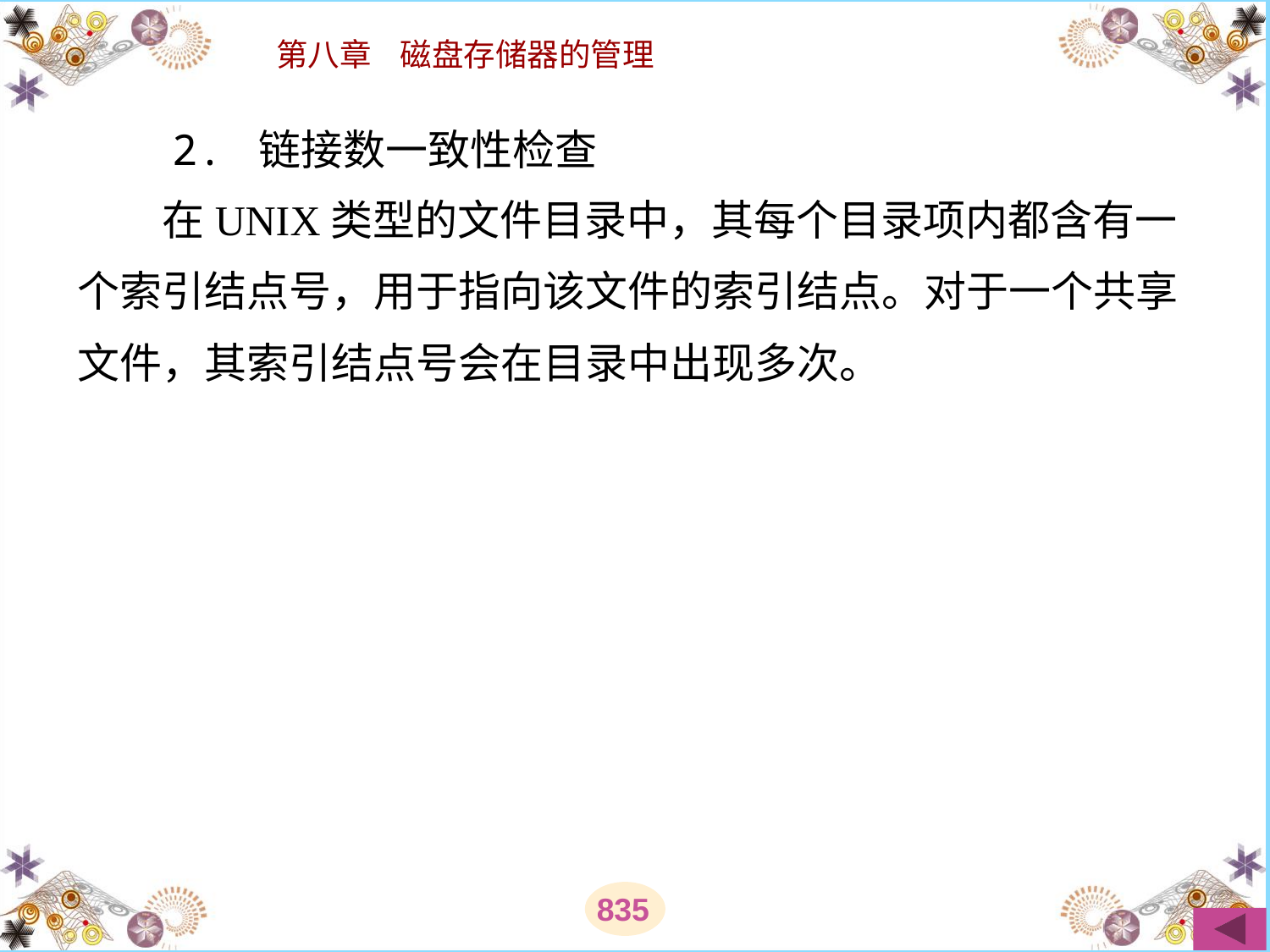

# 2. 链接数一致性检查 　　在UNIX类型的文件目录中，其每个目录项内都含有一个索引结点号，用于指向该文件的索引结点。对于一个共享文件，其索引结点号会在目录中出现多次。